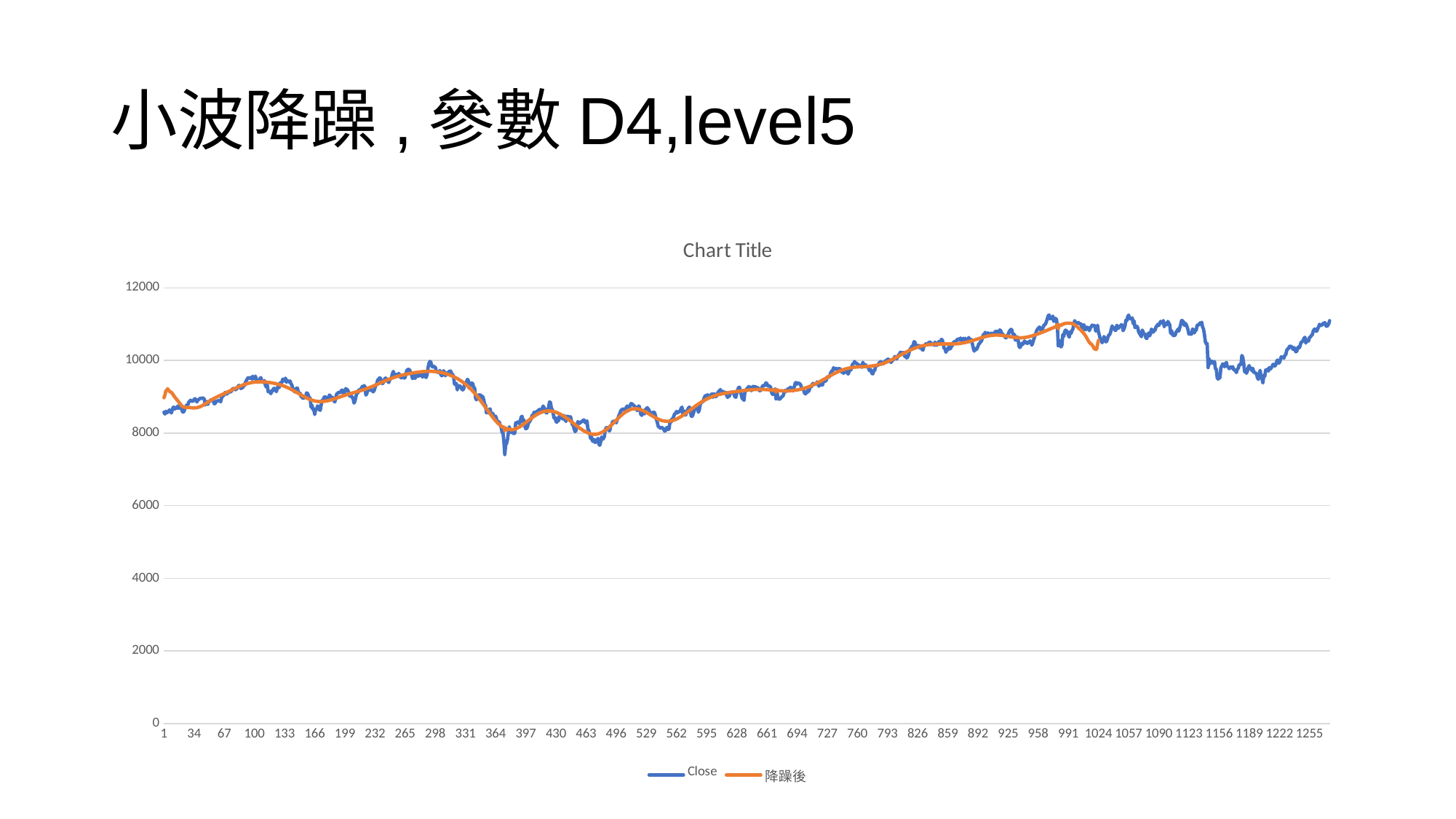

# 小波降躁,參數D4,level5

### Chart:

| Category | Close | 降躁後 |
|---|---|---|